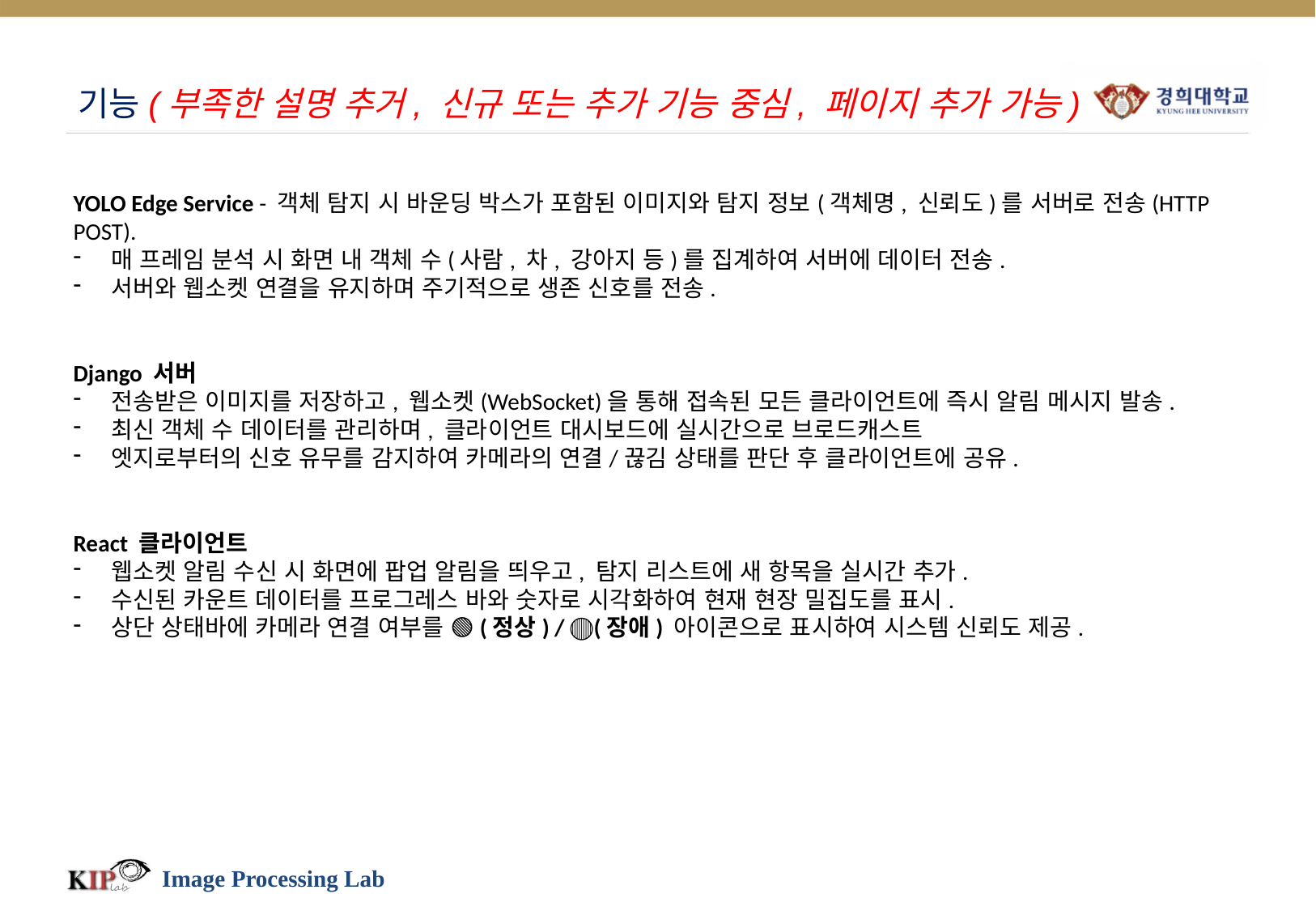

# 기능(부족한 설명 추거, 신규 또는 추가 기능 중심, 페이지 추가 가능)
YOLO Edge Service - 객체 탐지 시 바운딩 박스가 포함된 이미지와 탐지 정보(객체명, 신뢰도)를 서버로 전송(HTTP POST).
매 프레임 분석 시 화면 내 객체 수(사람, 차, 강아지 등)를 집계하여 서버에 데이터 전송.
서버와 웹소켓 연결을 유지하며 주기적으로 생존 신호를 전송.

Django 서버
전송받은 이미지를 저장하고, 웹소켓(WebSocket)을 통해 접속된 모든 클라이언트에 즉시 알림 메시지 발송.
최신 객체 수 데이터를 관리하며, 클라이언트 대시보드에 실시간으로 브로드캐스트
엣지로부터의 신호 유무를 감지하여 카메라의 연결/끊김 상태를 판단 후 클라이언트에 공유.

React 클라이언트
웹소켓 알림 수신 시 화면에 팝업 알림을 띄우고, 탐지 리스트에 새 항목을 실시간 추가.
수신된 카운트 데이터를 프로그레스 바와 숫자로 시각화하여 현재 현장 밀집도를 표시.
상단 상태바에 카메라 연결 여부를 🟢(정상) / 🔴(장애) 아이콘으로 표시하여 시스템 신뢰도 제공.
Image Processing Lab